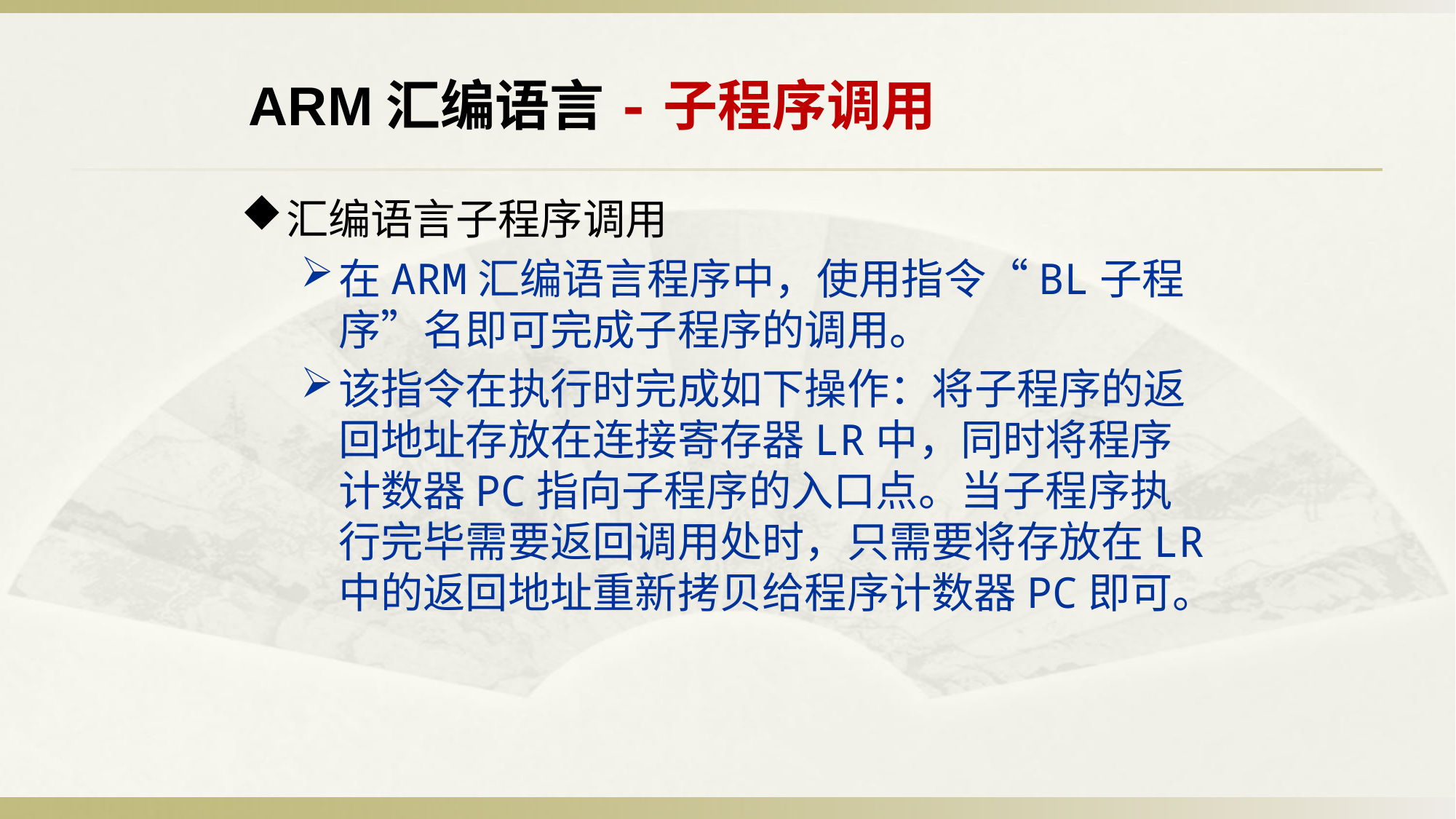

ARM汇编语言-子程序调用
汇编语言子程序调用
在ARM汇编语言程序中，使用指令“BL子程序”名即可完成子程序的调用。
该指令在执行时完成如下操作：将子程序的返回地址存放在连接寄存器LR中，同时将程序计数器PC指向子程序的入口点。当子程序执行完毕需要返回调用处时，只需要将存放在LR中的返回地址重新拷贝给程序计数器PC即可。